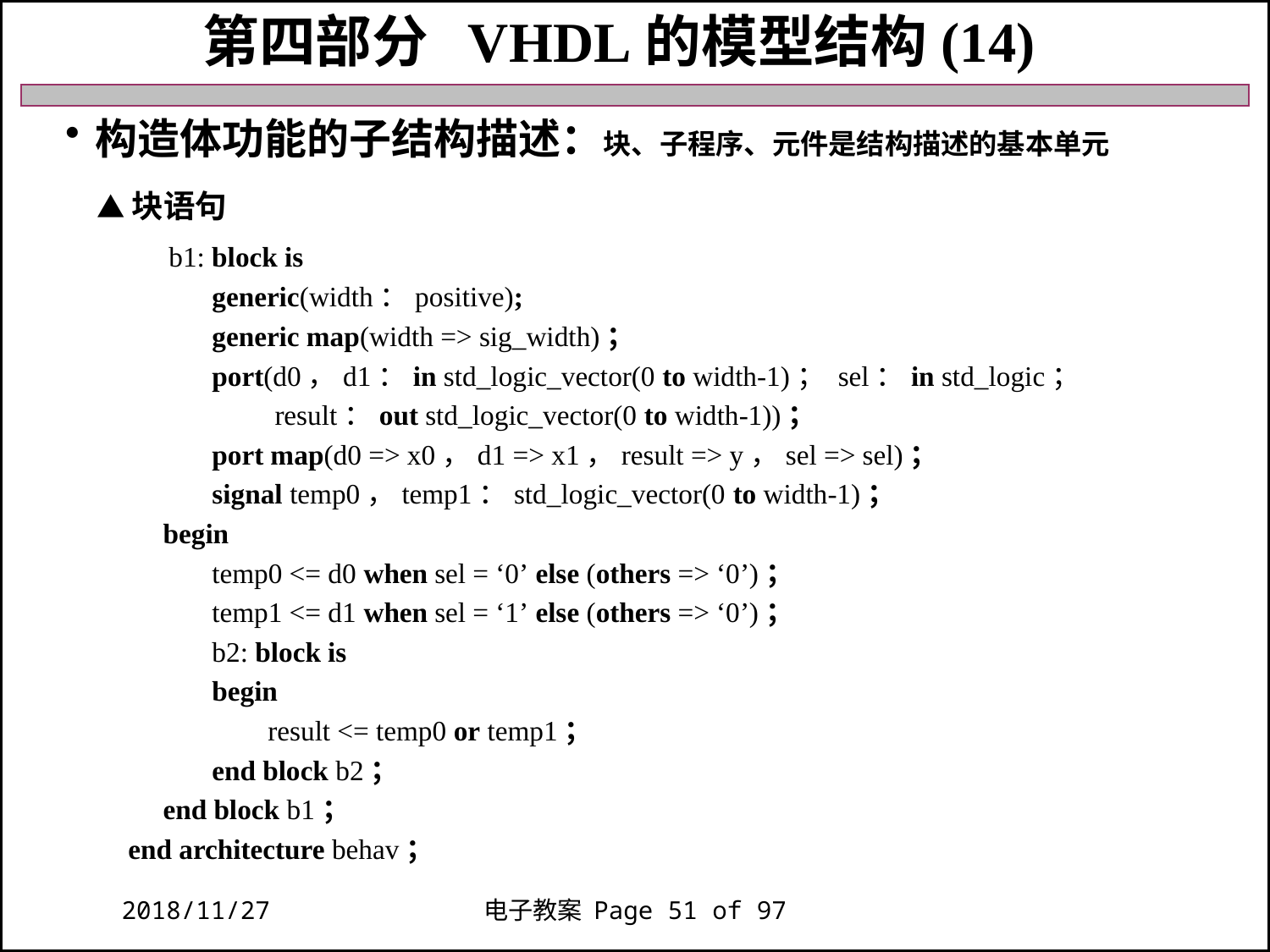

第四部分  VHDL的模型结构(14)

构造体功能的子结构描述：块、子程序、元件是结构描述的基本单元
     ▲块语句
             b1: block is
                     generic(width：positive);
                     generic map(width => sig_width)；
                     port(d0，d1：in std_logic_vector(0 to width-1)； sel：in std_logic；
                              result：out std_logic_vector(0 to width-1))；
                     port map(d0 => x0，d1 => x1，result => y，sel => sel)；
                     signal temp0，temp1：std_logic_vector(0 to width-1)；
              begin
                     temp0 <= d0 when sel = ‘0’ else (others => ‘0’)；
                     temp1 <= d1 when sel = ‘1’ else (others => ‘0’)；
                     b2: block is
                     begin
                             result <= temp0 or temp1；
                     end block b2；
              end block b1；
         end architecture behav；

2018/11/27
电子教案 Page 51 of 97